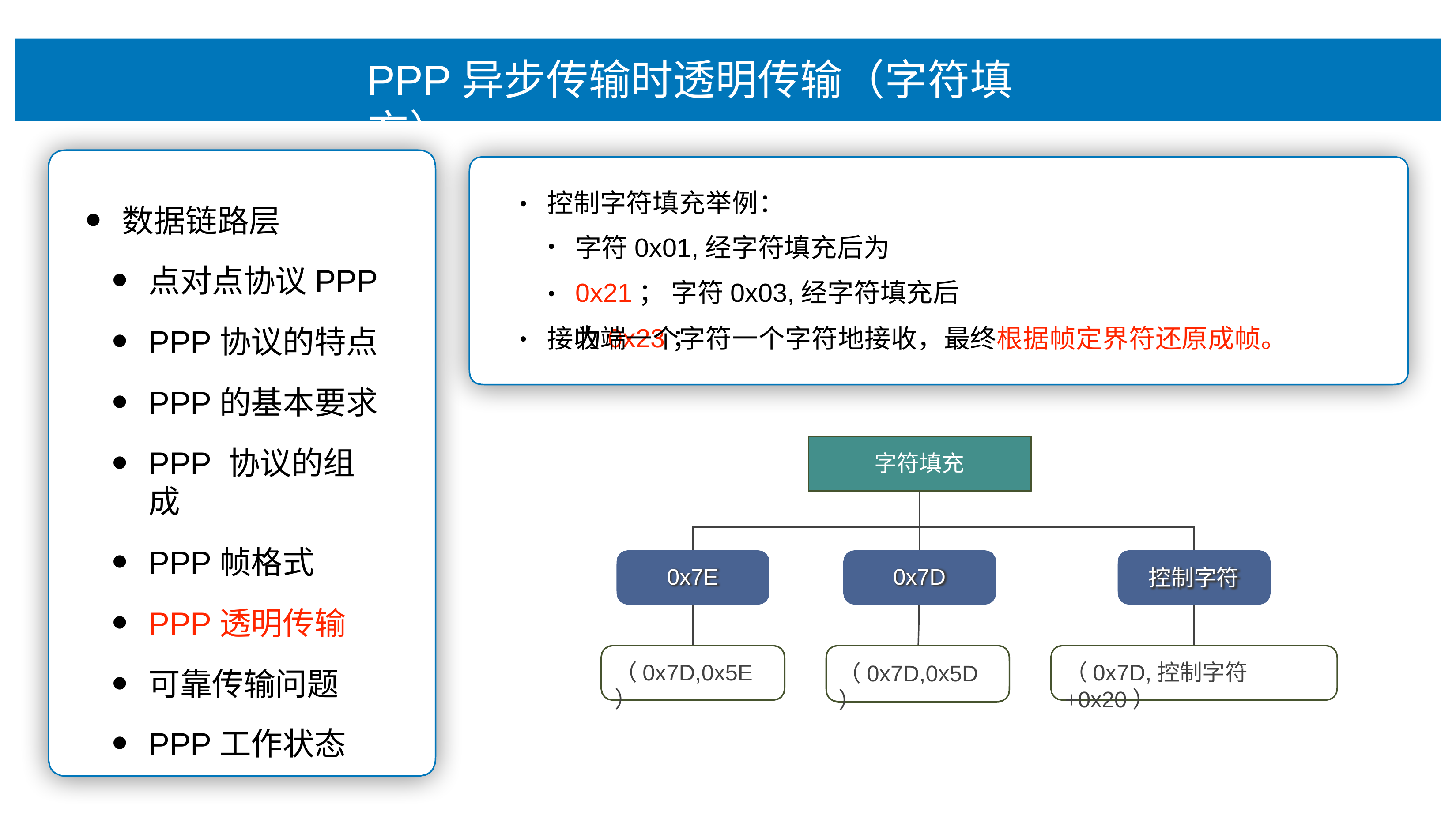

# PPP异步传输时透明传输（字符填充）

控制字符填充举例：
•
数据链路层
点对点协议PPP
PPP协议的特点
PPP的基本要求
PPP 协议的组成
PPP帧格式
PPP透明传输
可靠传输问题
PPP⼯作状态
字符0x01,经字符填充后为0x21； 字符0x03,经字符填充后为0x23；
•
接收端⼀个字符⼀个字符地接收，最终根据帧定界符还原成帧。
•

字符填充

0x7E
0x7D
控制字符

（0x7D,0x5E）
（0x7D,控制字符+0x20）
（0x7D,0x5D）